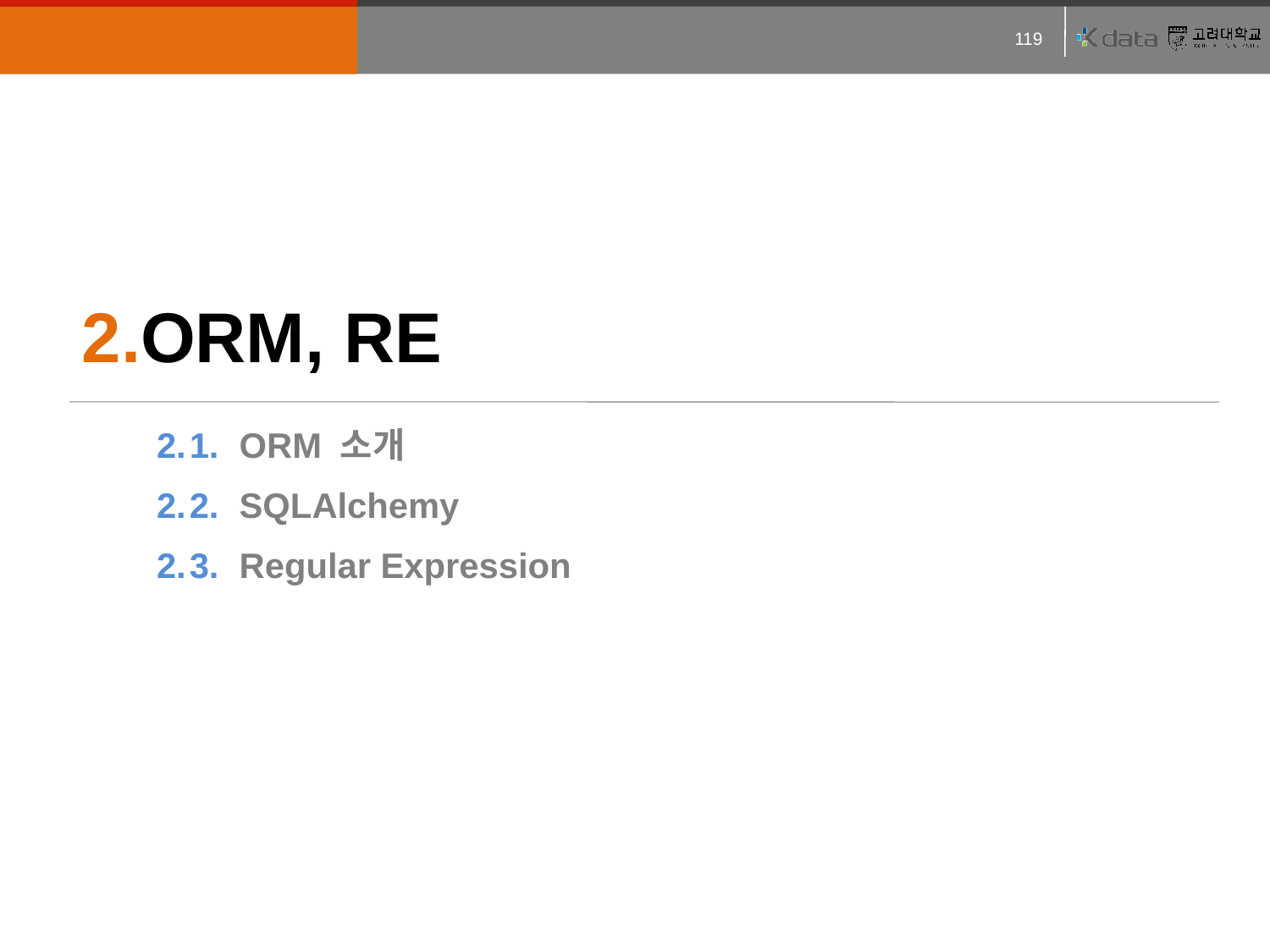

ORM, RE
2.
2.
2.
ORM 소개
SQLAlchemy
Regular Expression